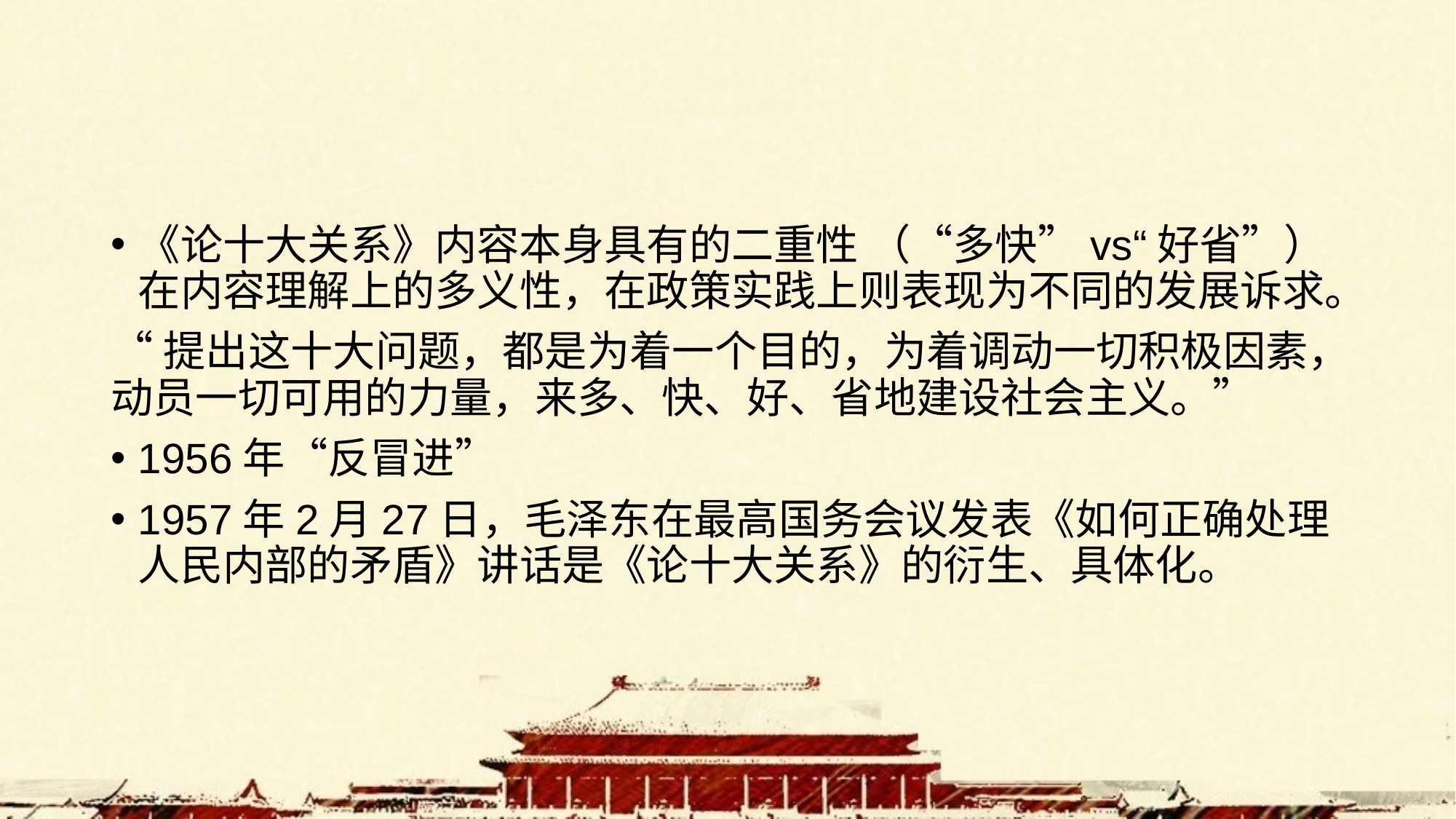

#
《论十大关系》内容本身具有的二重性 （“多快”vs“好省”）在内容理解上的多义性，在政策实践上则表现为不同的发展诉求。
“提出这十大问题，都是为着一个目的，为着调动一切积极因素，动员一切可用的力量，来多、快、好、省地建设社会主义。”
1956年“反冒进”
1957年2月27日，毛泽东在最高国务会议发表《如何正确处理人民内部的矛盾》讲话是《论十大关系》的衍生、具体化。